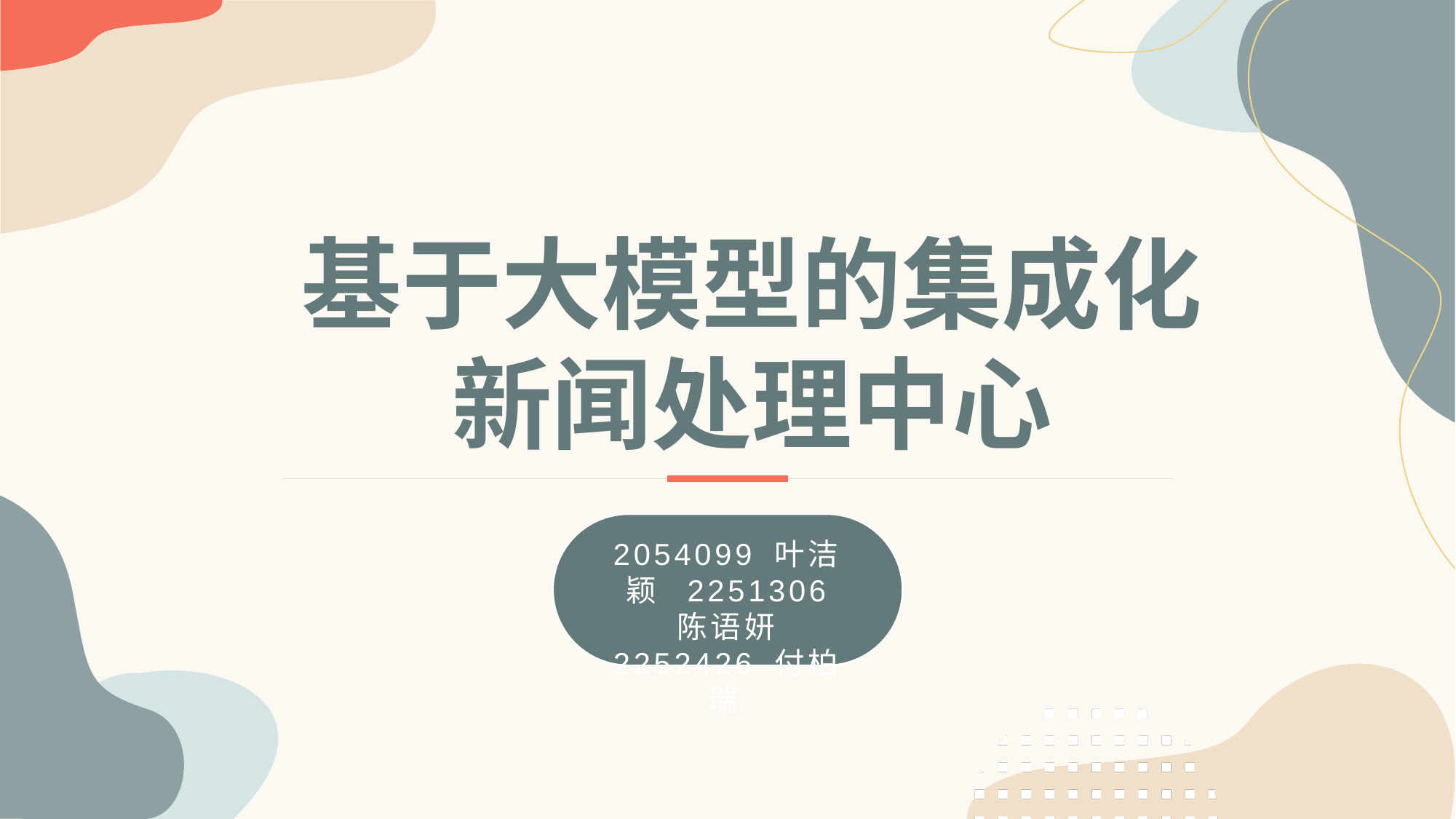

基于大模型的集成化新闻处理中心

2054099 叶洁颖  2251306 陈语妍 2252426 付柏瑞